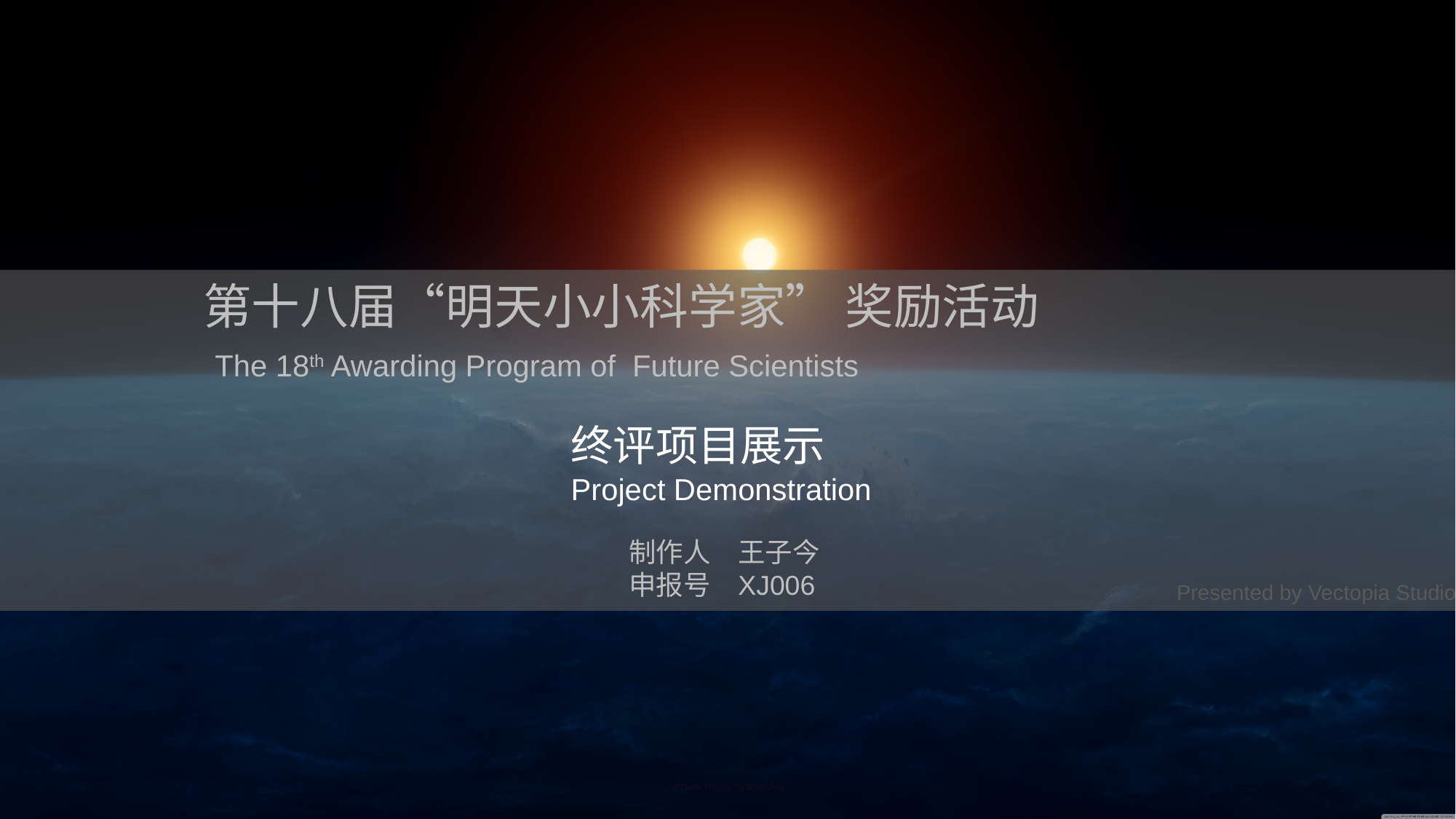

第十八届“明天小小科学家” 奖励活动
 The 18th Awarding Program of  Future Scientists
终评项目展示
Project Demonstration
制作人	王子今
申报号	XJ006
Presented by Vectopia Studio